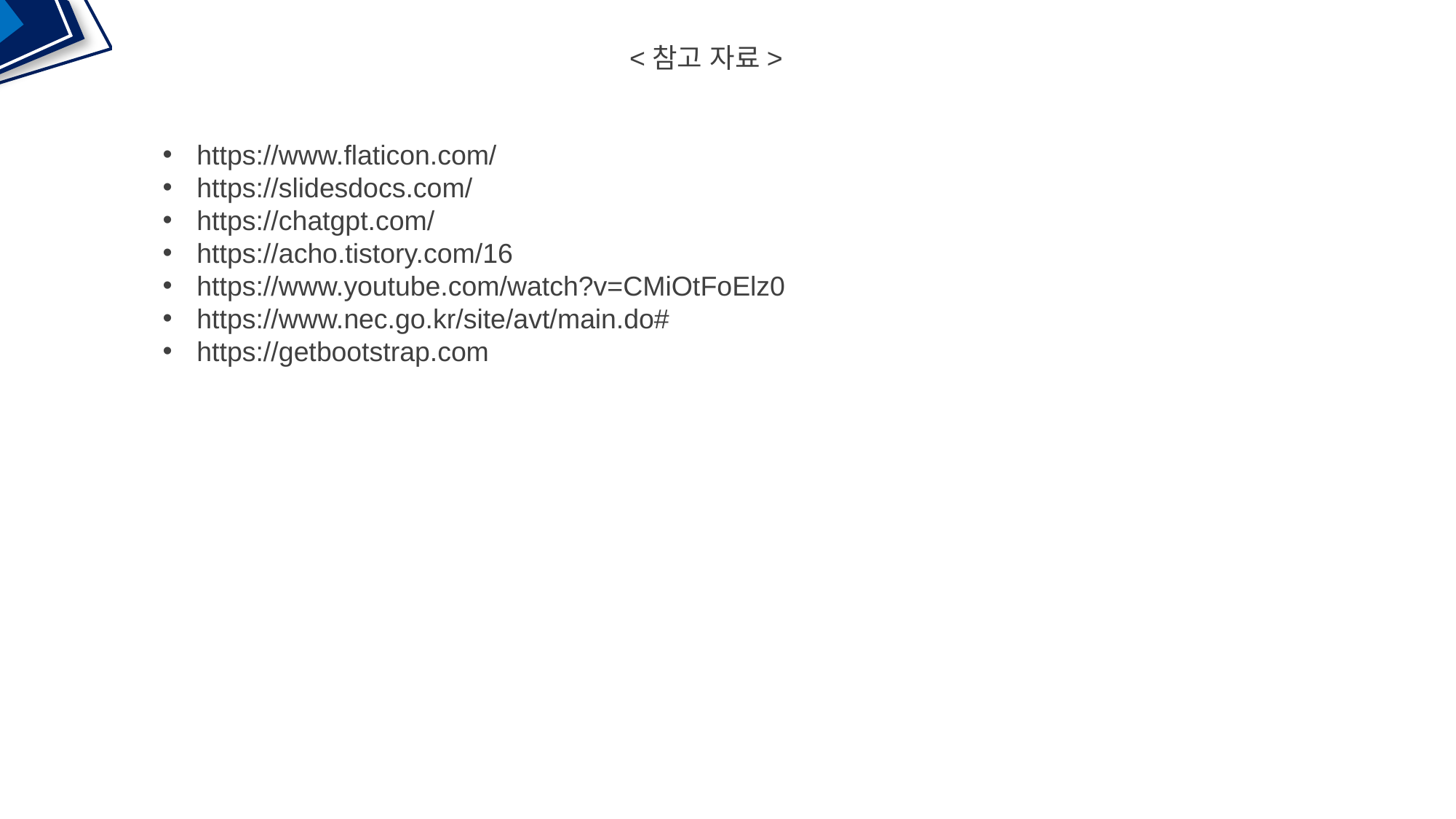

<참고 자료>
https://www.flaticon.com/
https://slidesdocs.com/
https://chatgpt.com/
https://acho.tistory.com/16
https://www.youtube.com/watch?v=CMiOtFoElz0
https://www.nec.go.kr/site/avt/main.do#
https://getbootstrap.com